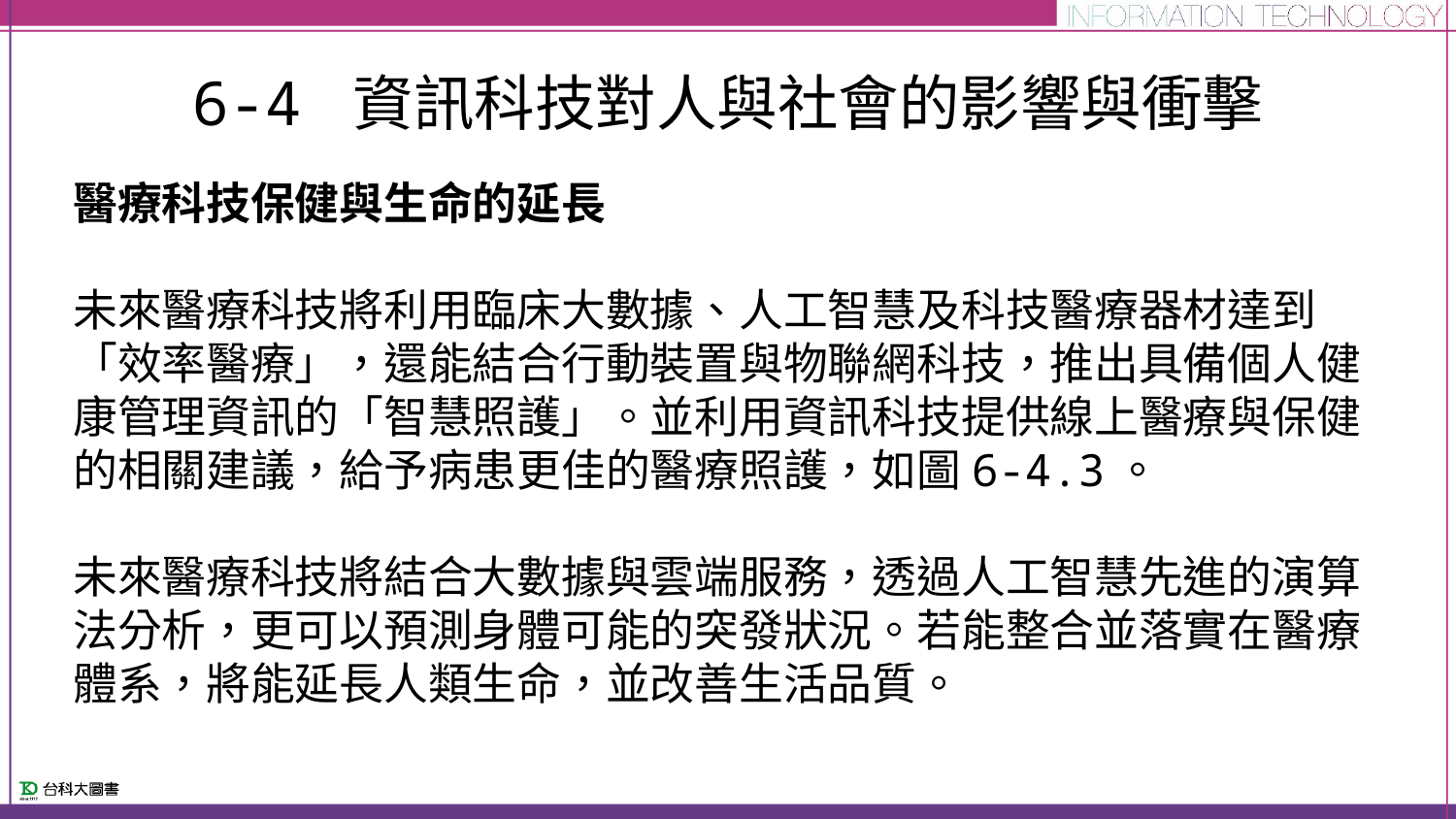

# 6-4 資訊科技對人與社會的影響與衝擊
醫療科技保健與生命的延長

未來醫療科技將利用臨床大數據、人工智慧及科技醫療器材達到「效率醫療」，還能結合行動裝置與物聯網科技，推出具備個人健康管理資訊的「智慧照護」。並利用資訊科技提供線上醫療與保健的相關建議，給予病患更佳的醫療照護，如圖6-4.3。

未來醫療科技將結合大數據與雲端服務，透過人工智慧先進的演算法分析，更可以預測身體可能的突發狀況。若能整合並落實在醫療體系，將能延長人類生命，並改善生活品質。